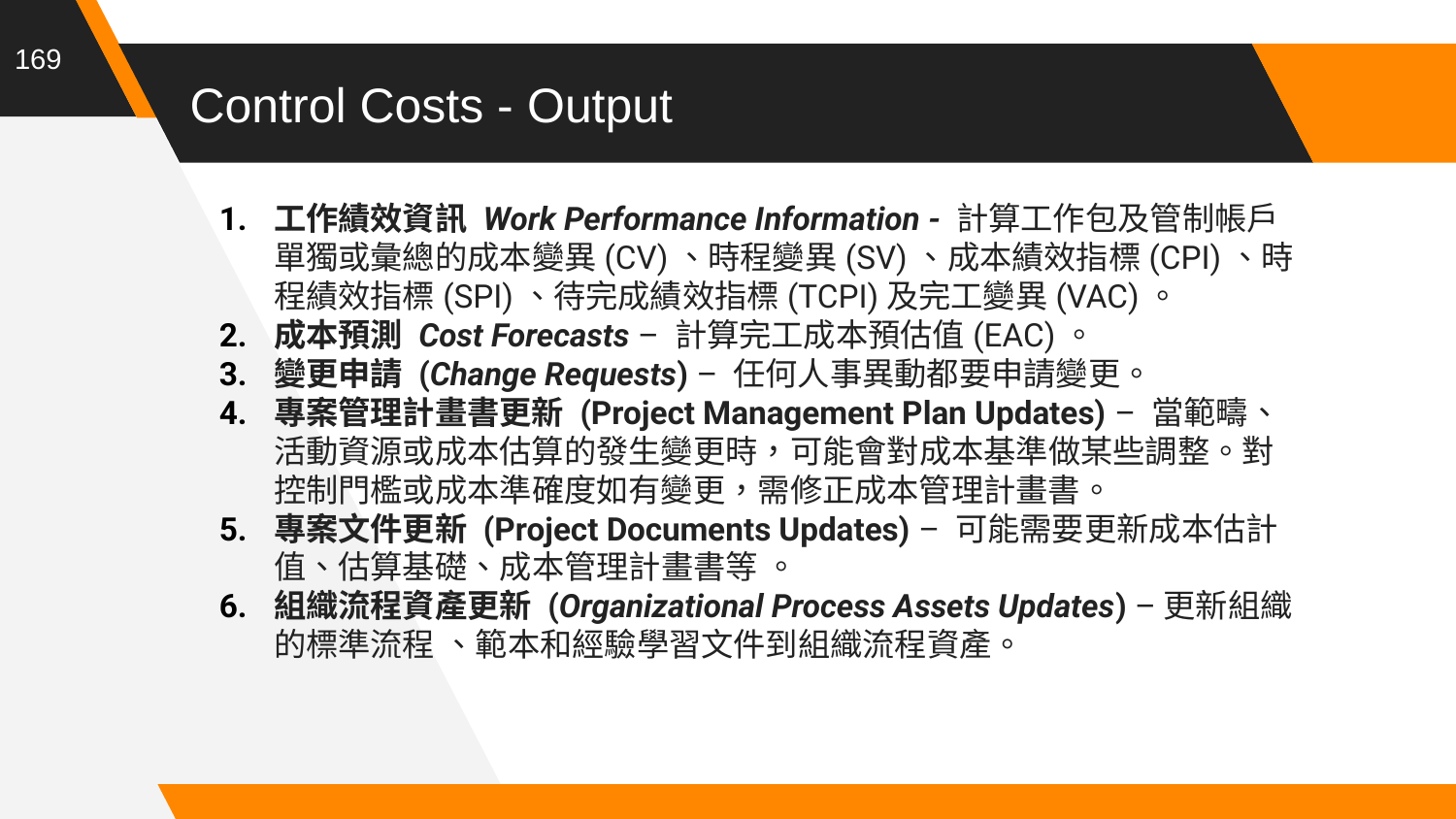

169
# Control Costs - Output
工作績效資訊 Work Performance Information - 計算工作包及管制帳戶單獨或彙總的成本變異(CV)、時程變異(SV)、成本績效指標(CPI)、時程績效指標(SPI)、待完成績效指標(TCPI)及完工變異(VAC)。
成本預測 Cost Forecasts – 計算完工成本預估值(EAC)。
變更申請 (Change Requests) – 任何人事異動都要申請變更。
專案管理計畫書更新 (Project Management Plan Updates) – 當範疇、活動資源或成本估算的發生變更時，可能會對成本基準做某些調整。對控制門檻或成本準確度如有變更，需修正成本管理計畫書。
專案文件更新 (Project Documents Updates) – 可能需要更新成本估計值、估算基礎、成本管理計畫書等 。
組織流程資產更新 (Organizational Process Assets Updates) –更新組織的標準流程 、範本和經驗學習文件到組織流程資產。